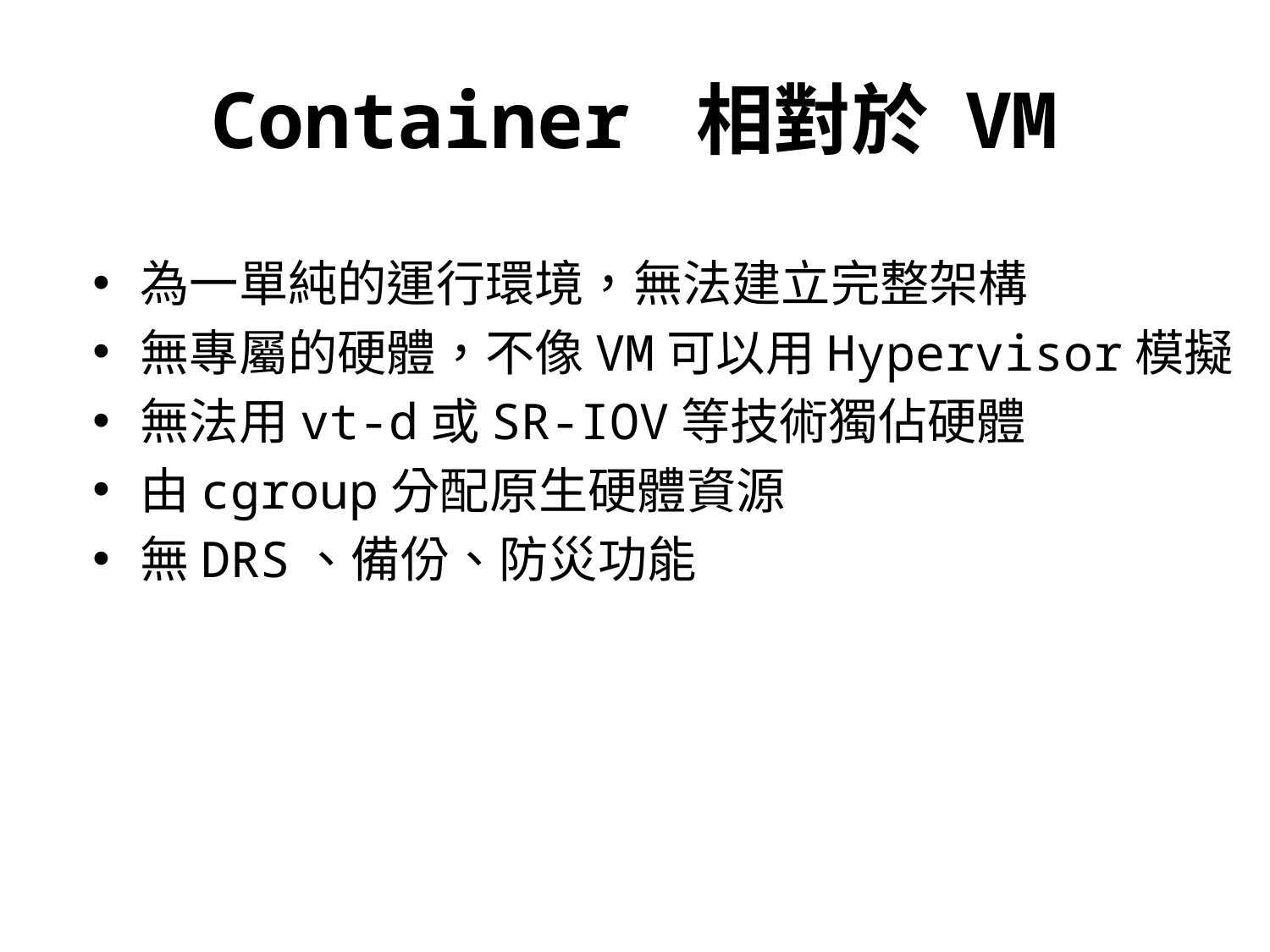

# Container 相對於 VM
為一單純的運行環境，無法建立完整架構
無專屬的硬體，不像VM可以用Hypervisor模擬
無法用vt-d或SR-IOV等技術獨佔硬體
由cgroup分配原生硬體資源
無DRS、備份、防災功能